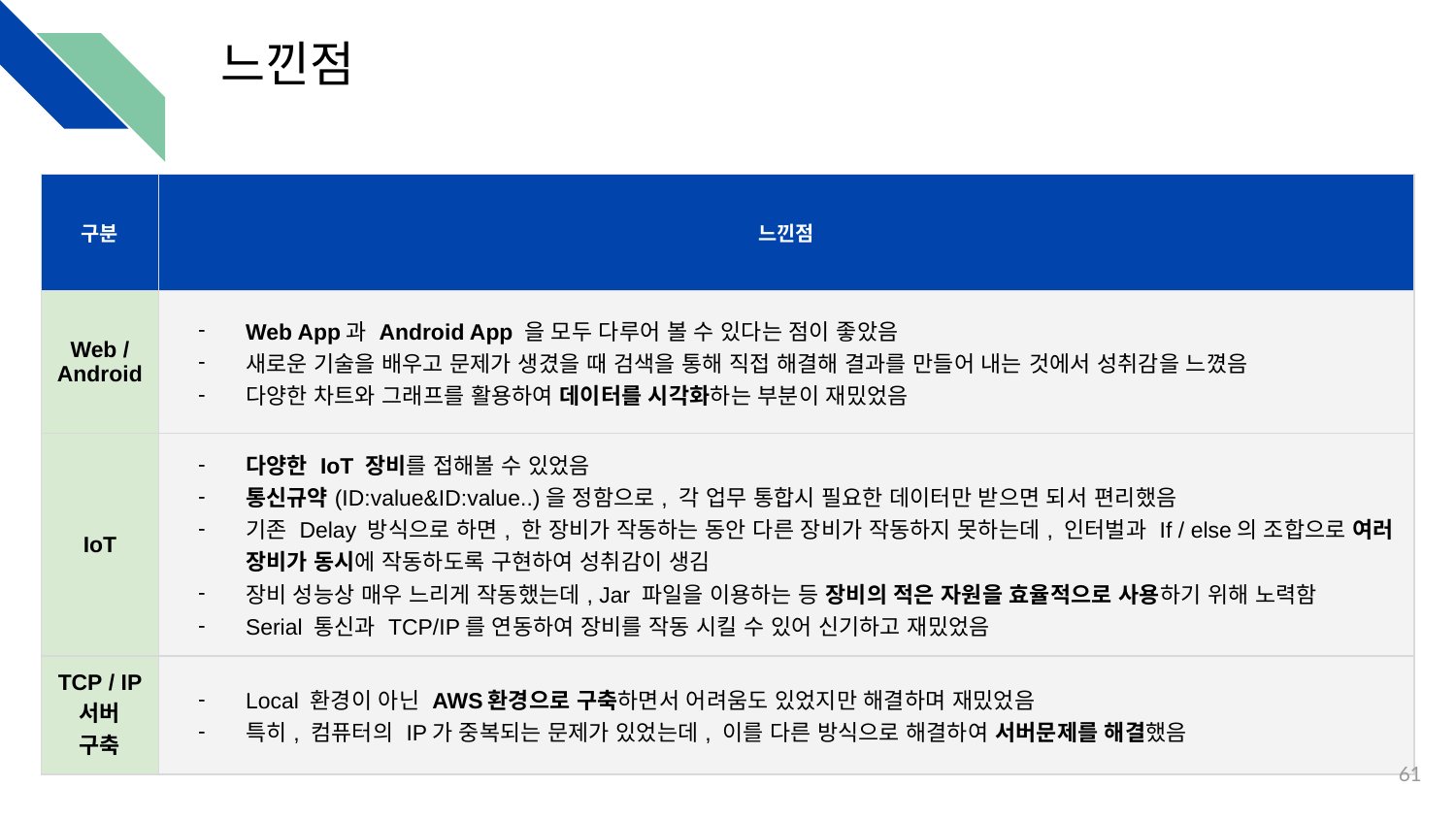

# 느낀점

| 구분 | 느낀점 |  |  |  |  |  |  |
| --- | --- | --- | --- | --- | --- | --- | --- |
| Web / Android | Web App과 Android App 을 모두 다루어 볼 수 있다는 점이 좋았음 새로운 기술을 배우고 문제가 생겼을 때 검색을 통해 직접 해결해 결과를 만들어 내는 것에서 성취감을 느꼈음 다양한 차트와 그래프를 활용하여 데이터를 시각화하는 부분이 재밌었음 |  |  |  |  |  |  |
| IoT | 다양한 IoT 장비를 접해볼 수 있었음 통신규약(ID:value&ID:value..)을 정함으로, 각 업무 통합시 필요한 데이터만 받으면 되서 편리했음 기존 Delay 방식으로 하면, 한 장비가 작동하는 동안 다른 장비가 작동하지 못하는데, 인터벌과 If / else의 조합으로 여러 장비가 동시에 작동하도록 구현하여 성취감이 생김 장비 성능상 매우 느리게 작동했는데, Jar 파일을 이용하는 등 장비의 적은 자원을 효율적으로 사용하기 위해 노력함 Serial 통신과 TCP/IP를 연동하여 장비를 작동 시킬 수 있어 신기하고 재밌었음 |  |  |  |  |  |  |
| TCP / IP 서버 구축 | Local 환경이 아닌 AWS환경으로 구축하면서 어려움도 있었지만 해결하며 재밌었음 특히, 컴퓨터의 IP가 중복되는 문제가 있었는데, 이를 다른 방식으로 해결하여 서버문제를 해결했음 |  |  |  |  |  |  |
61